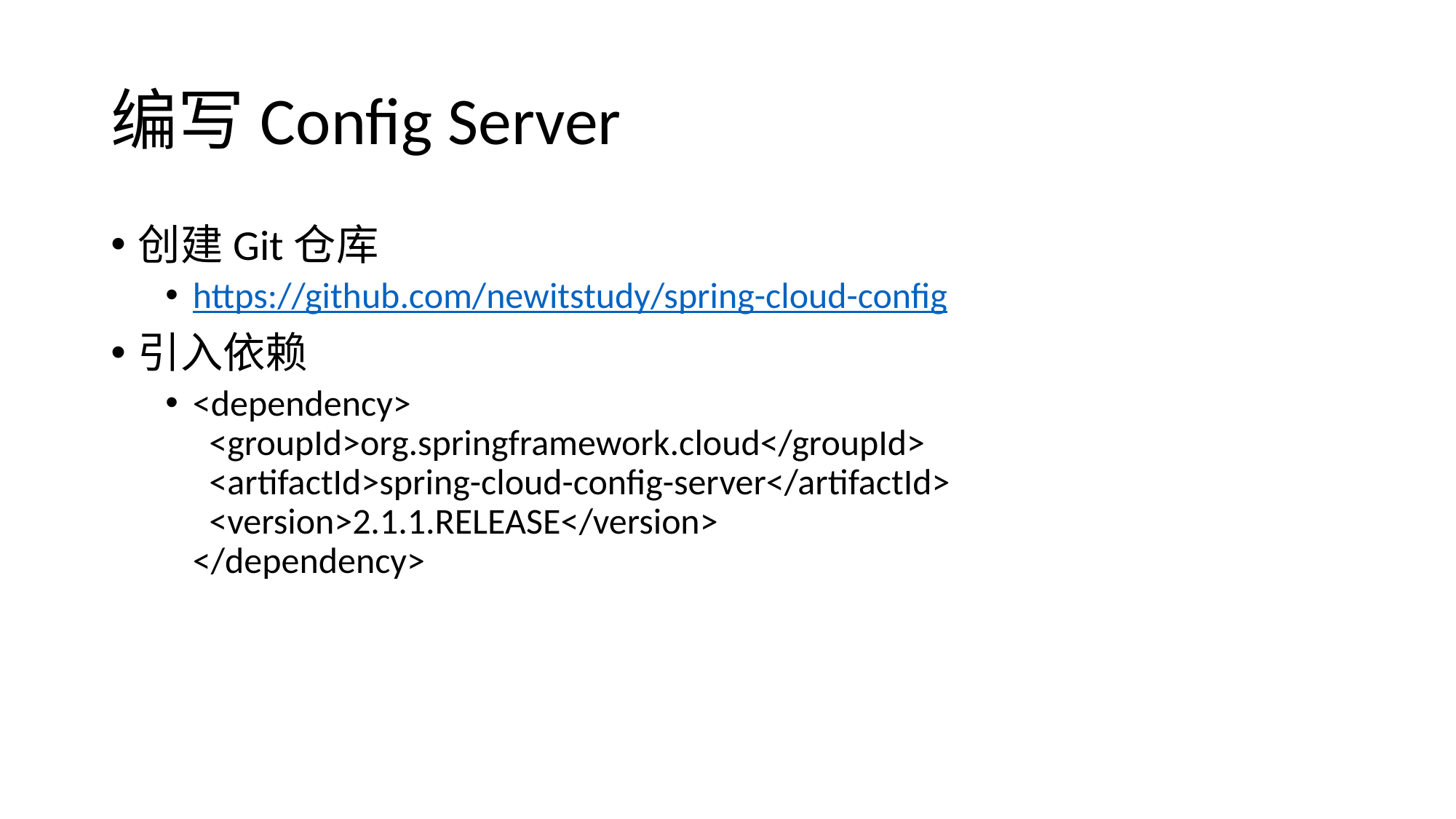

# 编写Config Server
创建Git仓库
https://github.com/newitstudy/spring-cloud-config
引入依赖
<dependency>
  <groupId>org.springframework.cloud</groupId>
  <artifactId>spring-cloud-config-server</artifactId>
  <version>2.1.1.RELEASE</version>
</dependency>